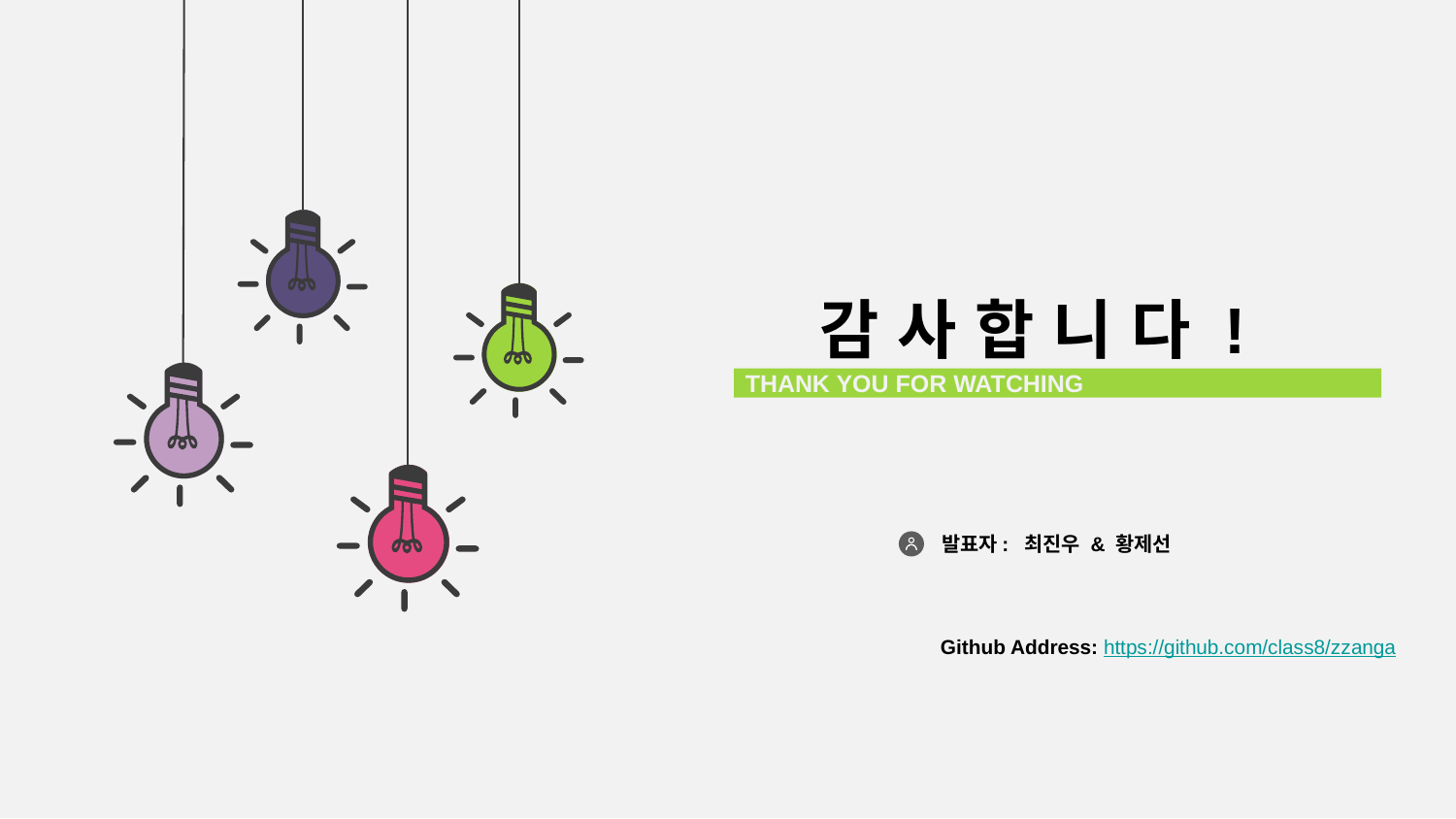

감 사 합 니 다 !
THANK YOU FOR WATCHING
발표자:  최진우 & 황제선

Github Address: https://github.com/class8/zzanga